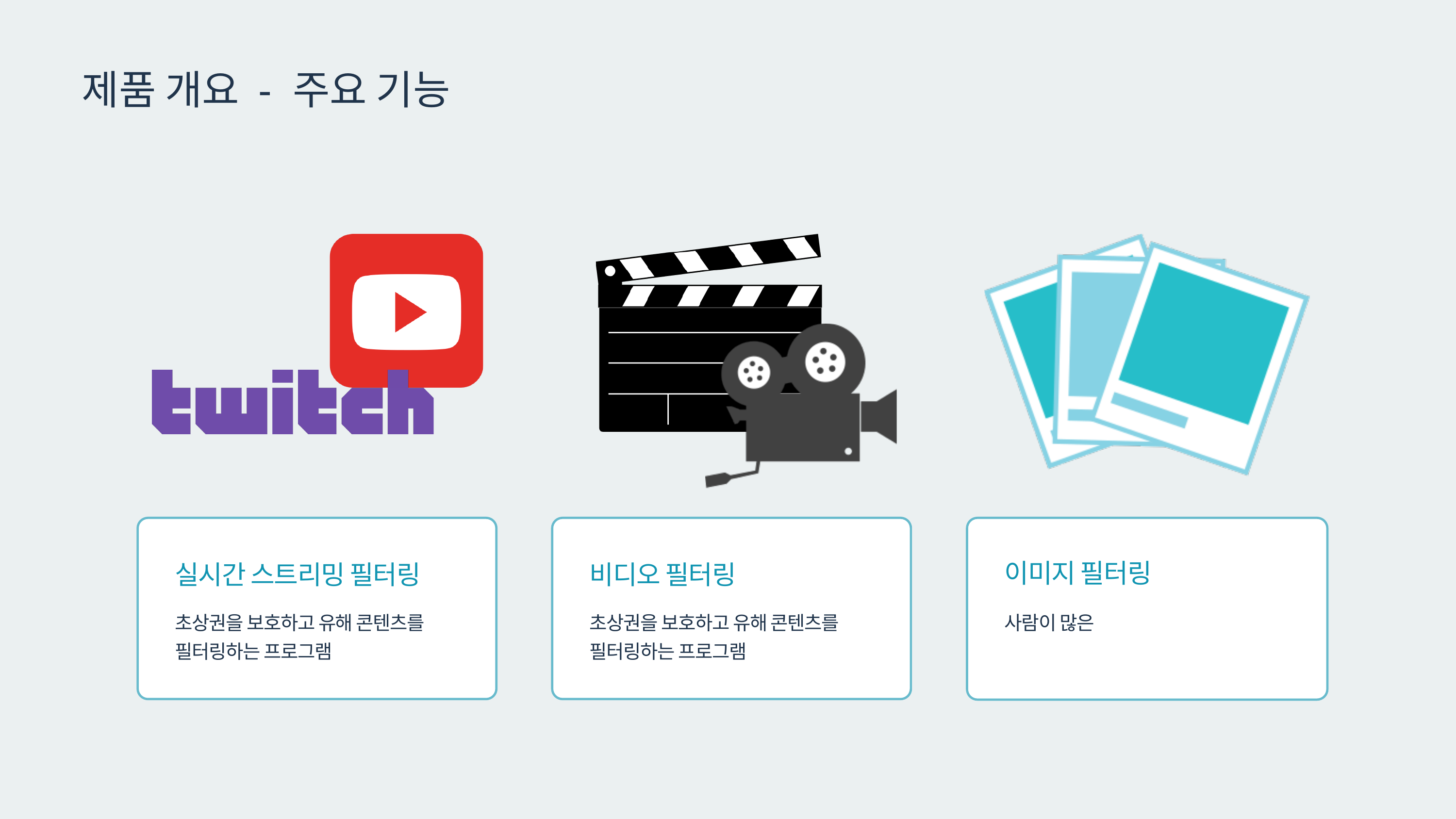

제품 개요 - 주요 기능

실시간 스트리밍 필터링
초상권을 보호하고 유해 콘텐츠를 필터링하는 프로그램

비디오 필터링
초상권을 보호하고 유해 콘텐츠를 필터링하는 프로그램

이미지 필터링
사람이 많은